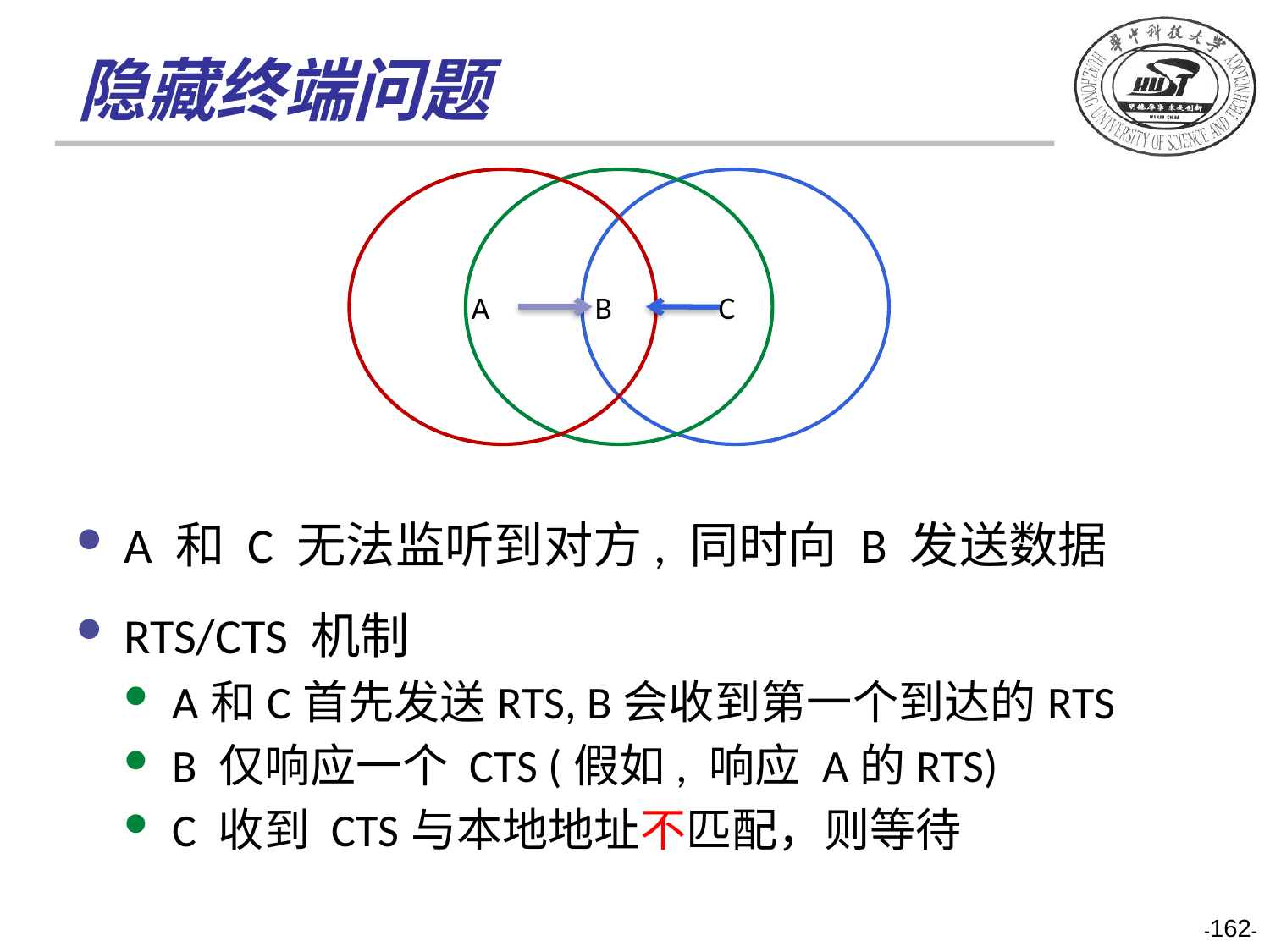

# 隐藏终端问题
         A
          B
           C
A 和 C 无法监听到对方, 同时向 B 发送数据
RTS/CTS 机制
A和C首先发送RTS, B会收到第一个到达的RTS
B 仅响应一个 CTS (假如, 响应 A的RTS)
C 收到 CTS与本地地址不匹配，则等待
-162-